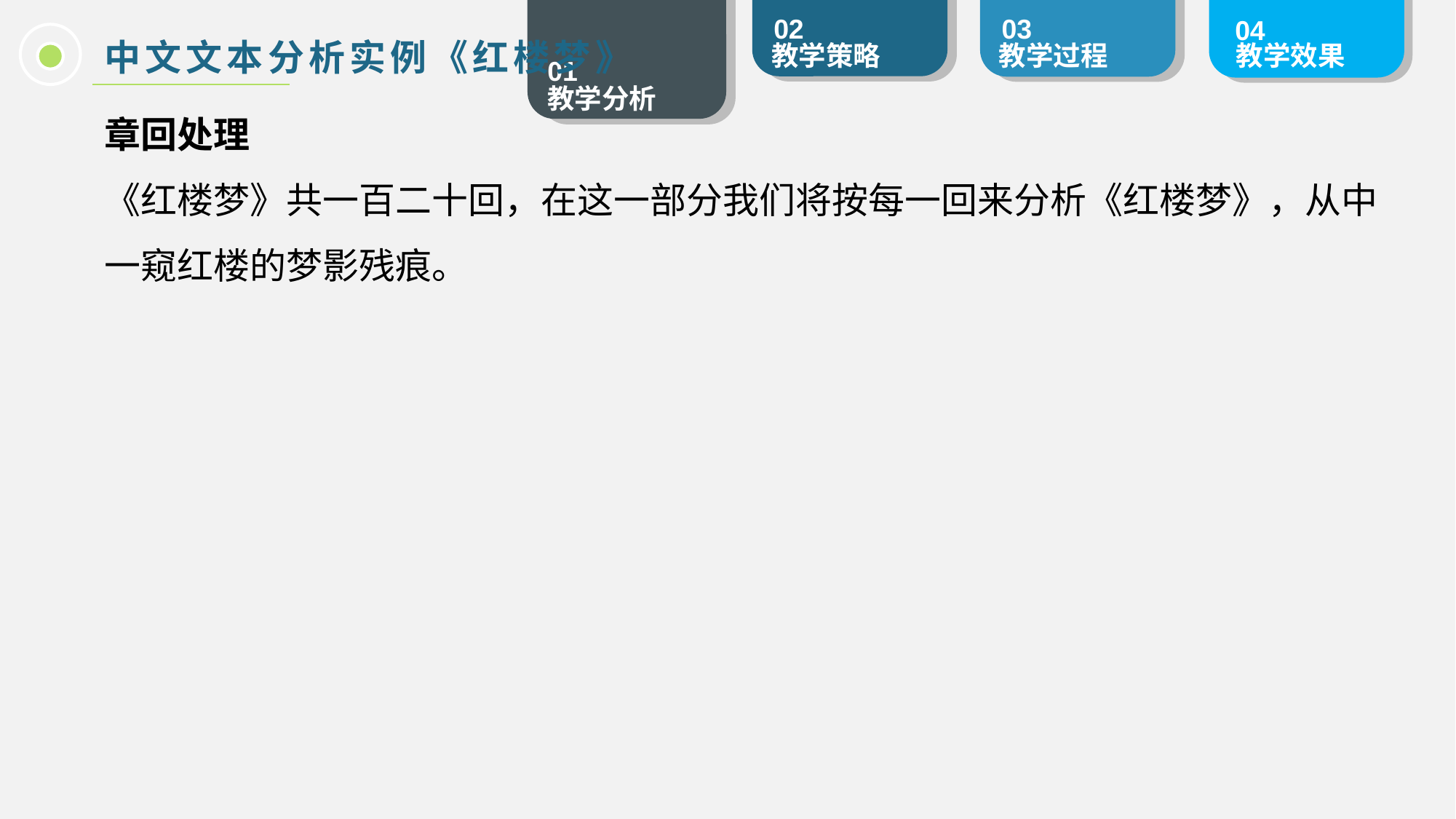

中文文本分析实例《红楼梦》
章回处理
《红楼梦》共一百二十回，在这一部分我们将按每一回来分析《红楼梦》，从中一窥红楼的梦影残痕。